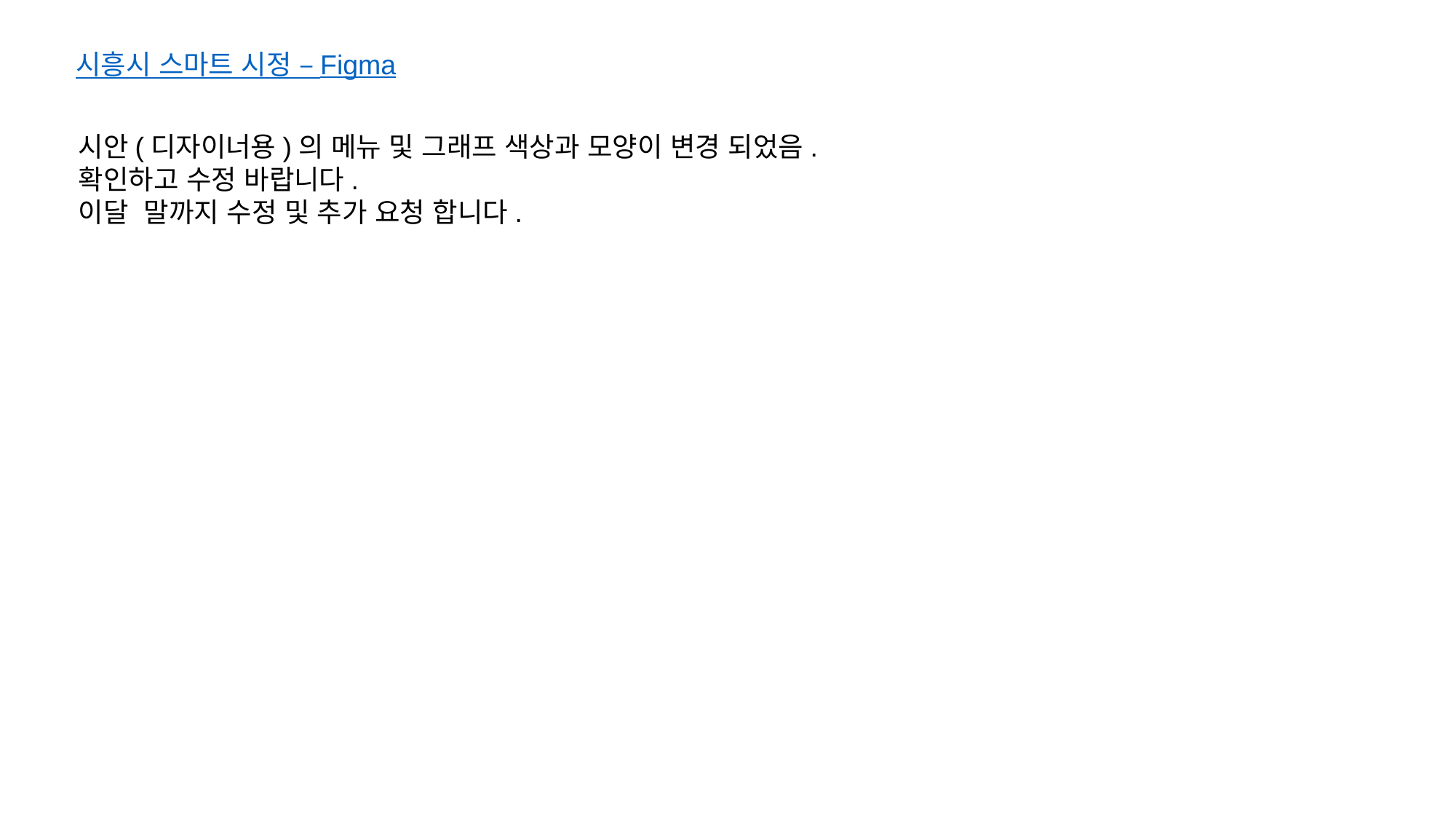

시흥시 스마트 시정 – Figma
시안(디자이너용)의 메뉴 및 그래프 색상과 모양이 변경 되었음.
확인하고 수정 바랍니다.
이달  말까지 수정 및 추가 요청 합니다.